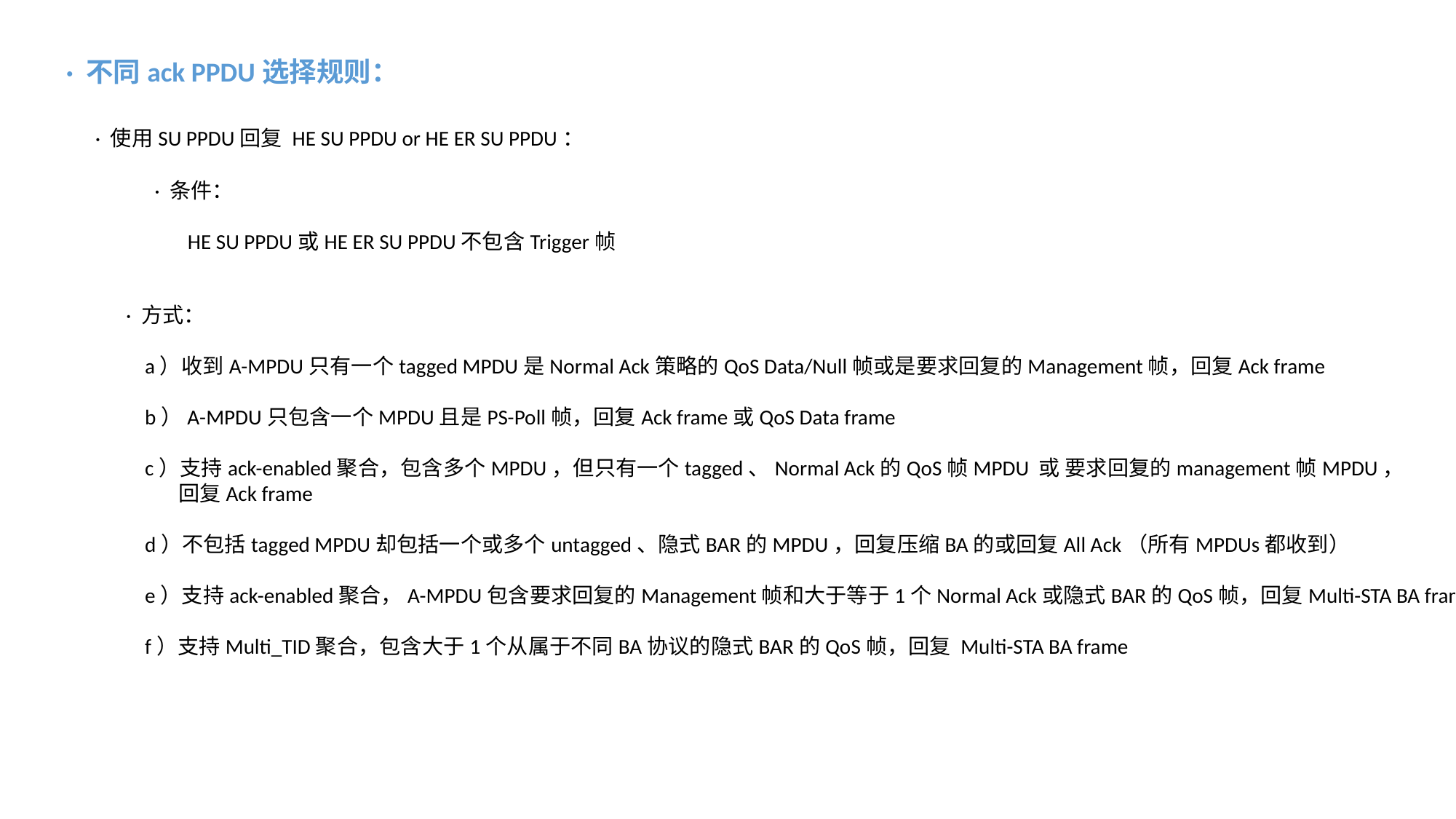

· 不同ack PPDU选择规则：
· 使用SU PPDU回复 HE SU PPDU or HE ER SU PPDU：
· 条件：

       HE SU PPDU或HE ER SU PPDU不包含Trigger帧
· 方式：

    a）收到A-MPDU只有一个tagged MPDU是Normal Ack策略的QoS Data/Null帧或是要求回复的Management帧，回复Ack frame

    b）A-MPDU只包含一个MPDU且是PS-Poll帧，回复Ack frame或QoS Data frame

    c）支持ack-enabled聚合，包含多个MPDU，但只有一个tagged、Normal Ack的QoS帧MPDU 或 要求回复的management帧MPDU，
          回复Ack frame

    d）不包括tagged MPDU却包括一个或多个untagged、隐式BAR的MPDU，回复压缩BA的或回复All Ack（所有MPDUs都收到）

    e）支持ack-enabled聚合，A-MPDU包含要求回复的Management帧和大于等于1个Normal Ack或隐式BAR的QoS帧，回复Multi-STA BA frame

    f）支持Multi_TID聚合，包含大于1个从属于不同BA协议的隐式BAR的QoS帧，回复 Multi-STA BA frame